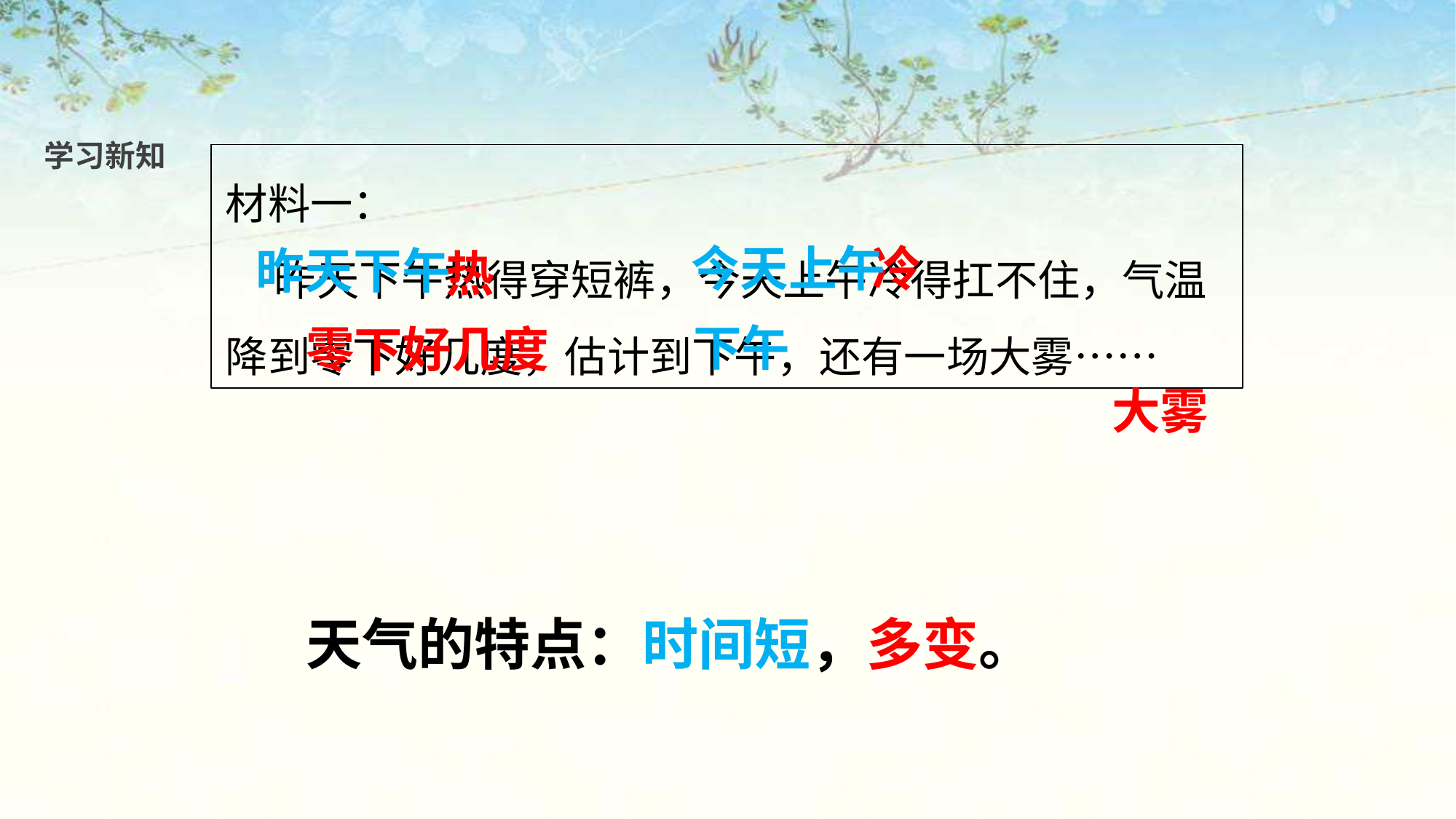

学习新知
材料一：
    昨天下午热得穿短裤，今天上午冷得扛不住，气温降到零下好几度，估计到下午，还有一场大雾……
冷
今天上午
昨天下午
热
下午
零下好几度
大雾
天气的特点：时间短，多变。